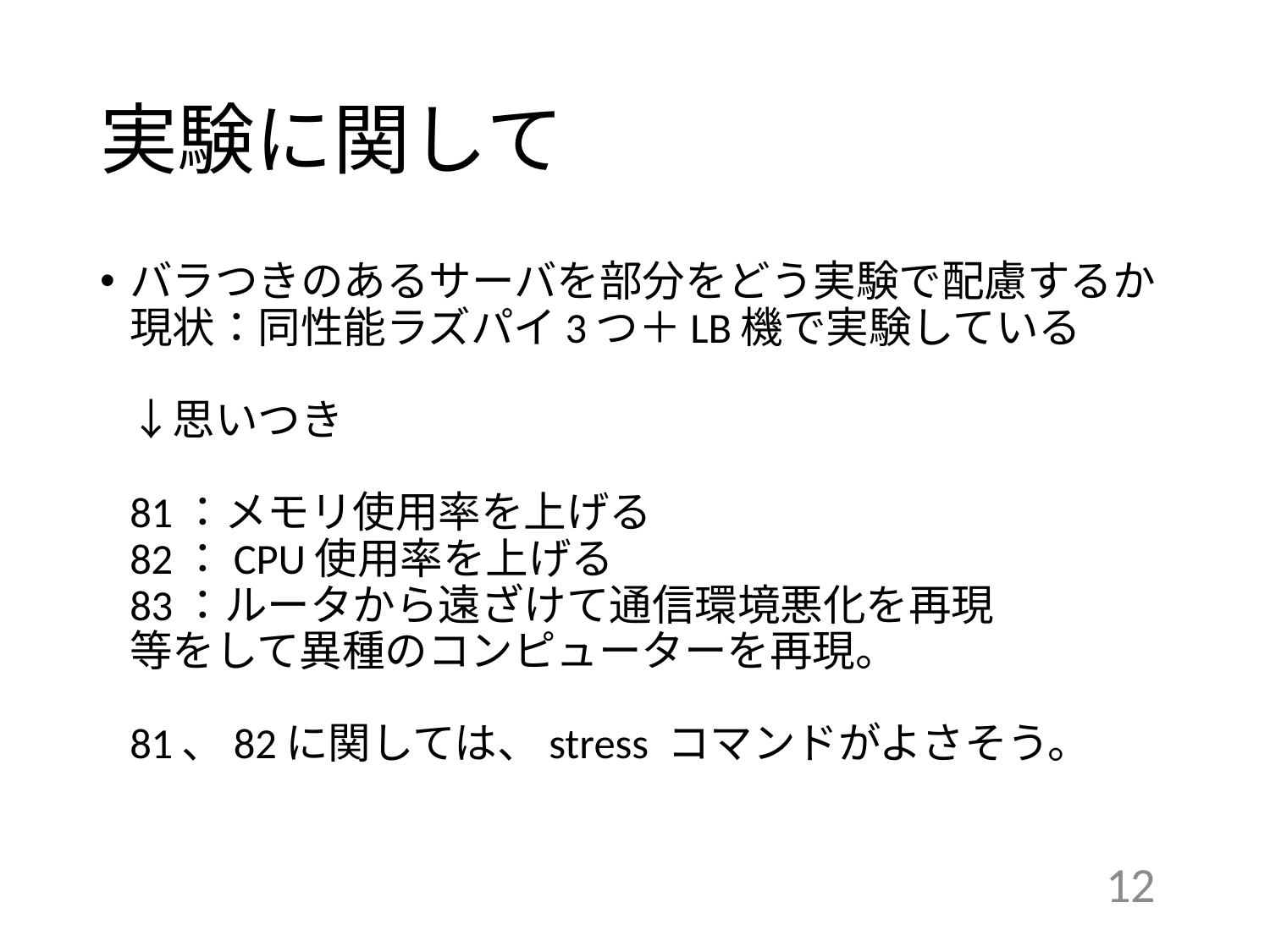

# 実験に関して
バラつきのあるサーバを部分をどう実験で配慮するか
現状：同性能ラズパイ3つ＋LB機で実験している
↓思いつき
81：メモリ使用率を上げる
82：CPU使用率を上げる
83：ルータから遠ざけて通信環境悪化を再現
等をして異種のコンピューターを再現。
81、82に関しては、stress コマンドがよさそう。
12